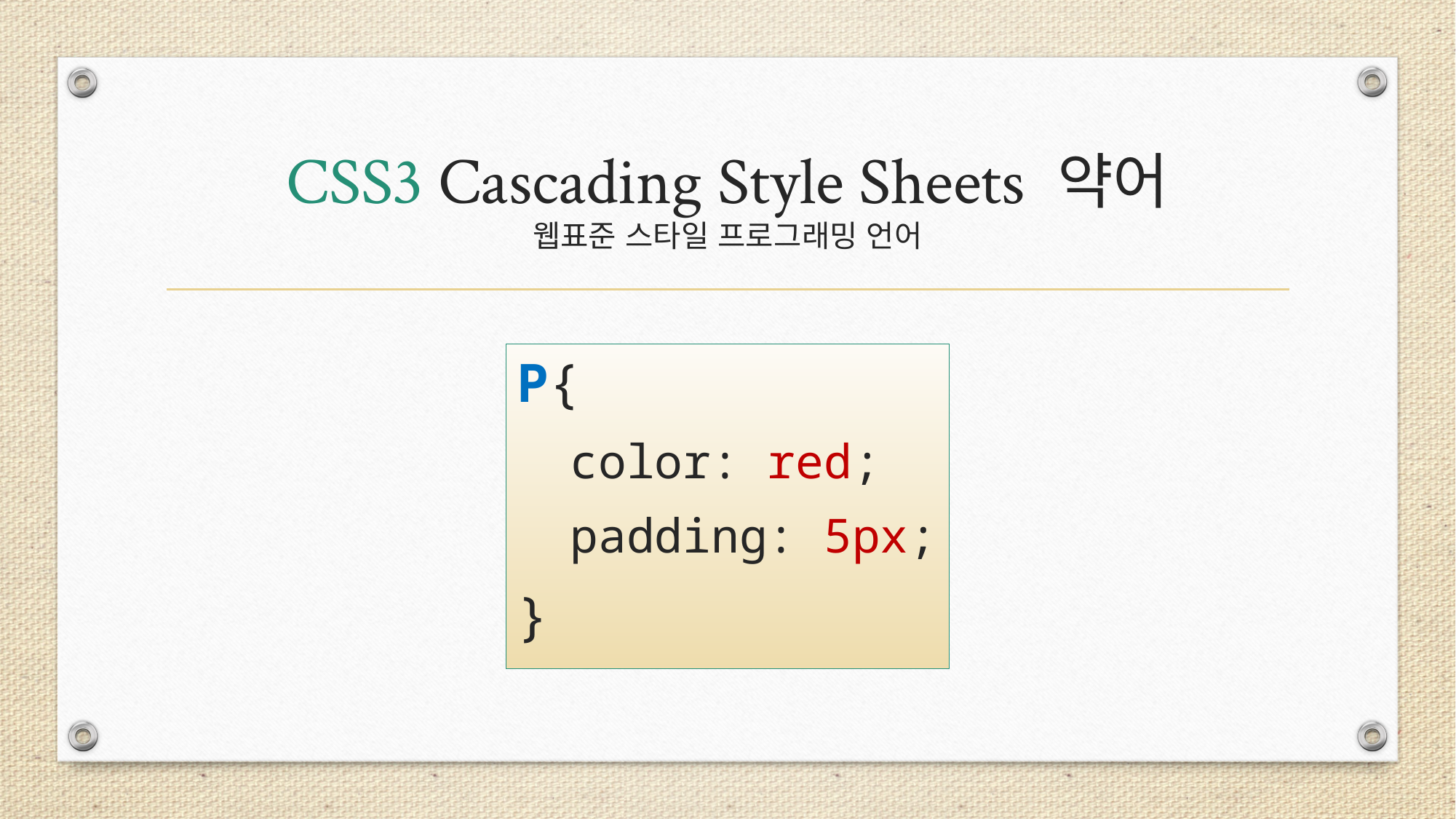

# CSS3 Cascading Style Sheets 약어 웹표준 스타일 프로그래밍 언어
P{
color: red;
padding: 5px;
}